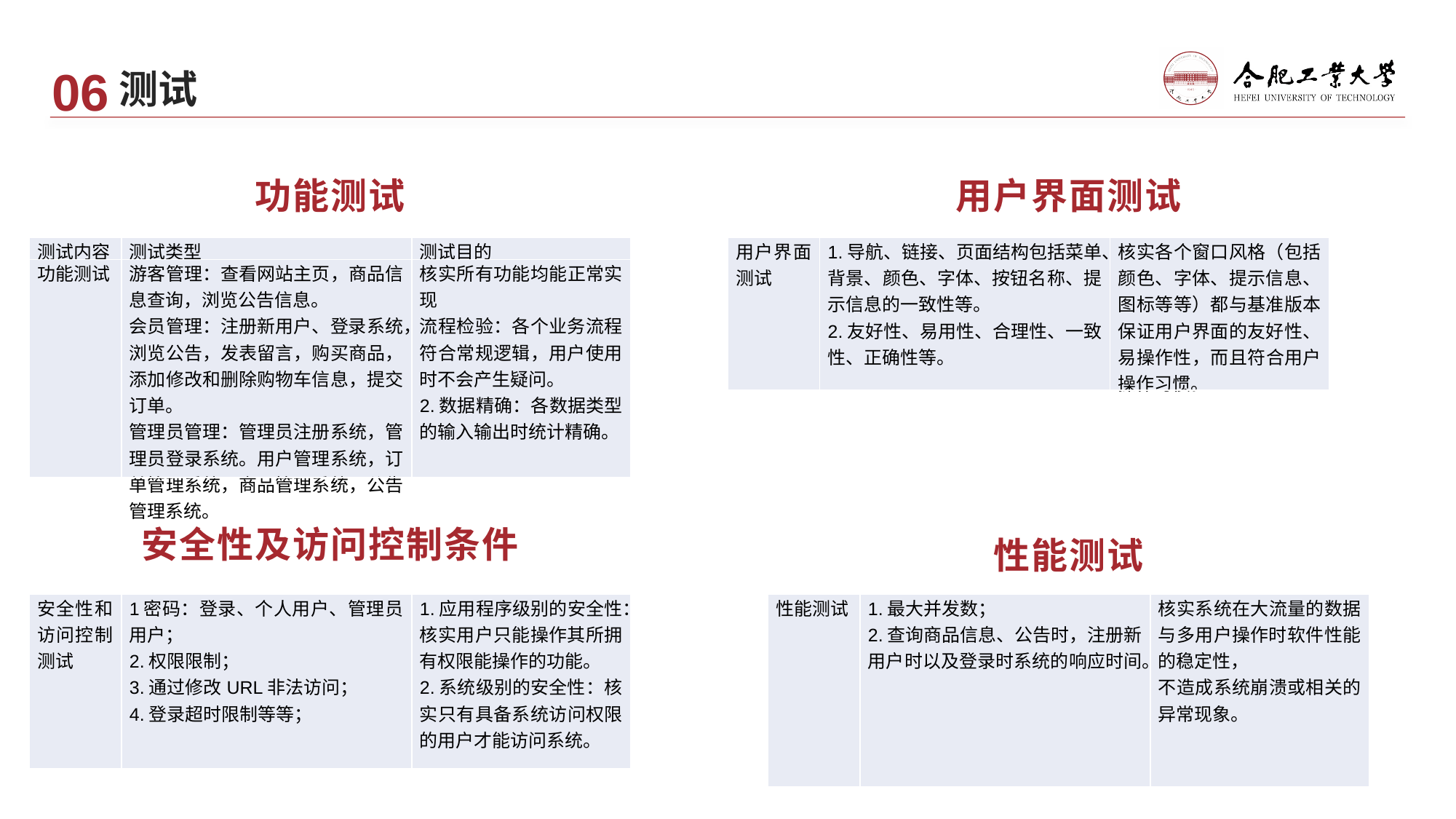

06
测试
用户界面测试
功能测试
| 测试内容 | 测试类型 | 测试目的 |
| --- | --- | --- |
| 功能测试 | 游客管理：查看网站主页，商品信息查询，浏览公告信息。 会员管理：注册新用户、登录系统，浏览公告，发表留言，购买商品，添加修改和删除购物车信息，提交订单。 管理员管理：管理员注册系统，管理员登录系统。用户管理系统，订单管理系统，商品管理系统，公告管理系统。 | 核实所有功能均能正常实现 流程检验：各个业务流程符合常规逻辑，用户使用时不会产生疑问。 2.数据精确：各数据类型的输入输出时统计精确。 |
| 用户界面测试 | 1.导航、链接、页面结构包括菜单、背景、颜色、字体、按钮名称、提示信息的一致性等。 2.友好性、易用性、合理性、一致性、正确性等。 | 核实各个窗口风格（包括颜色、字体、提示信息、图标等等）都与基准版本保证用户界面的友好性、易操作性，而且符合用户操作习惯。 |
| --- | --- | --- |
安全性及访问控制条件
性能测试
| 安全性和访问控制测试 | 1密码：登录、个人用户、管理员用户； 2.权限限制； 3.通过修改URL非法访问； 4.登录超时限制等等； | 1.应用程序级别的安全性：核实用户只能操作其所拥有权限能操作的功能。 2.系统级别的安全性：核实只有具备系统访问权限的用户才能访问系统。 |
| --- | --- | --- |
| 性能测试 | 1.最大并发数； 2.查询商品信息、公告时，注册新用户时以及登录时系统的响应时间。 | 核实系统在大流量的数据与多用户操作时软件性能的稳定性， 不造成系统崩溃或相关的异常现象。 |
| --- | --- | --- |